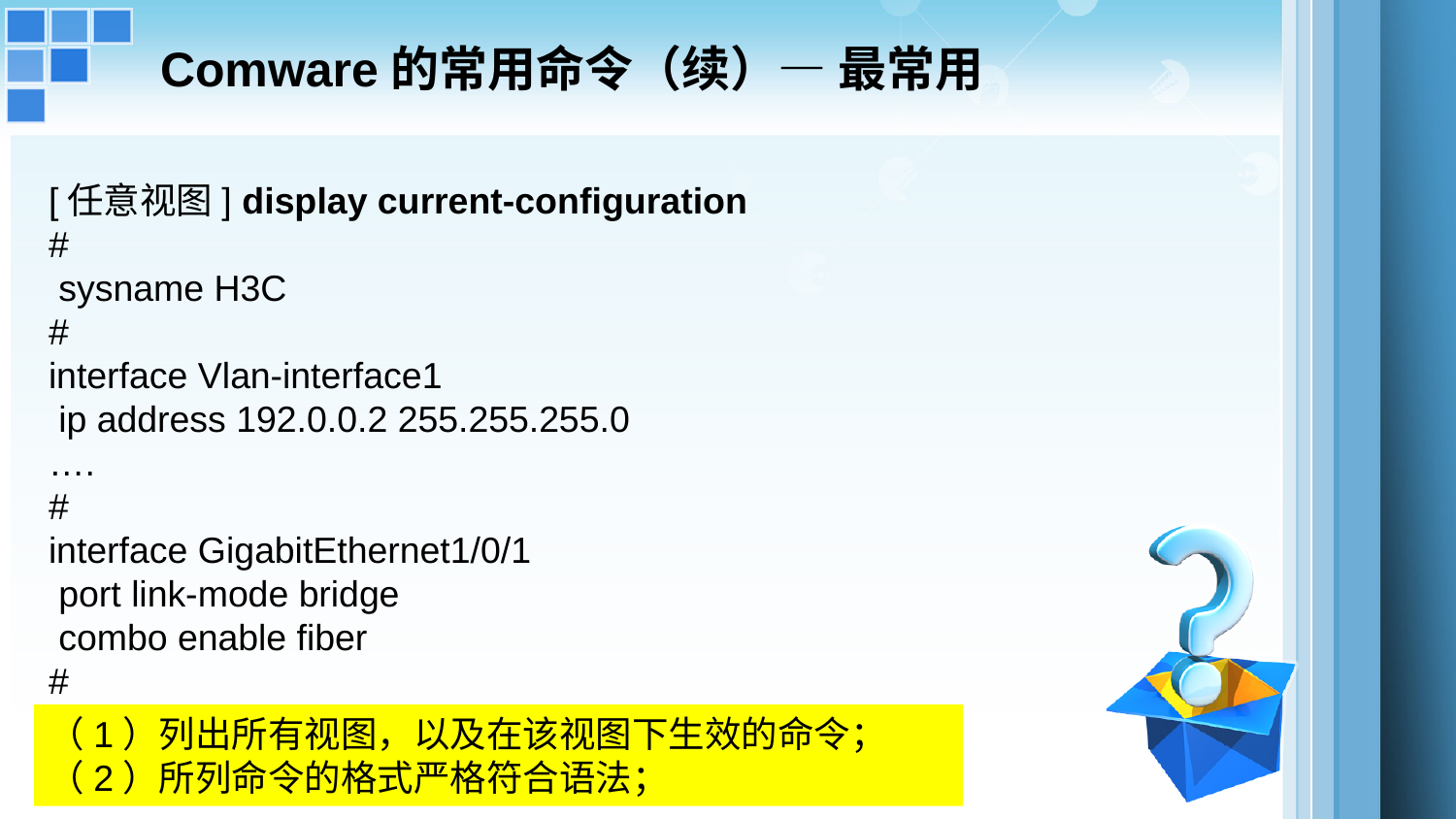

# Comware的常用命令（续）— 最常用
[任意视图] display current-configuration
#
 sysname H3C
#
interface Vlan-interface1
 ip address 192.0.0.2 255.255.255.0
….
#
interface GigabitEthernet1/0/1
 port link-mode bridge
 combo enable fiber
#
（1）列出所有视图，以及在该视图下生效的命令；
（2）所列命令的格式严格符合语法；